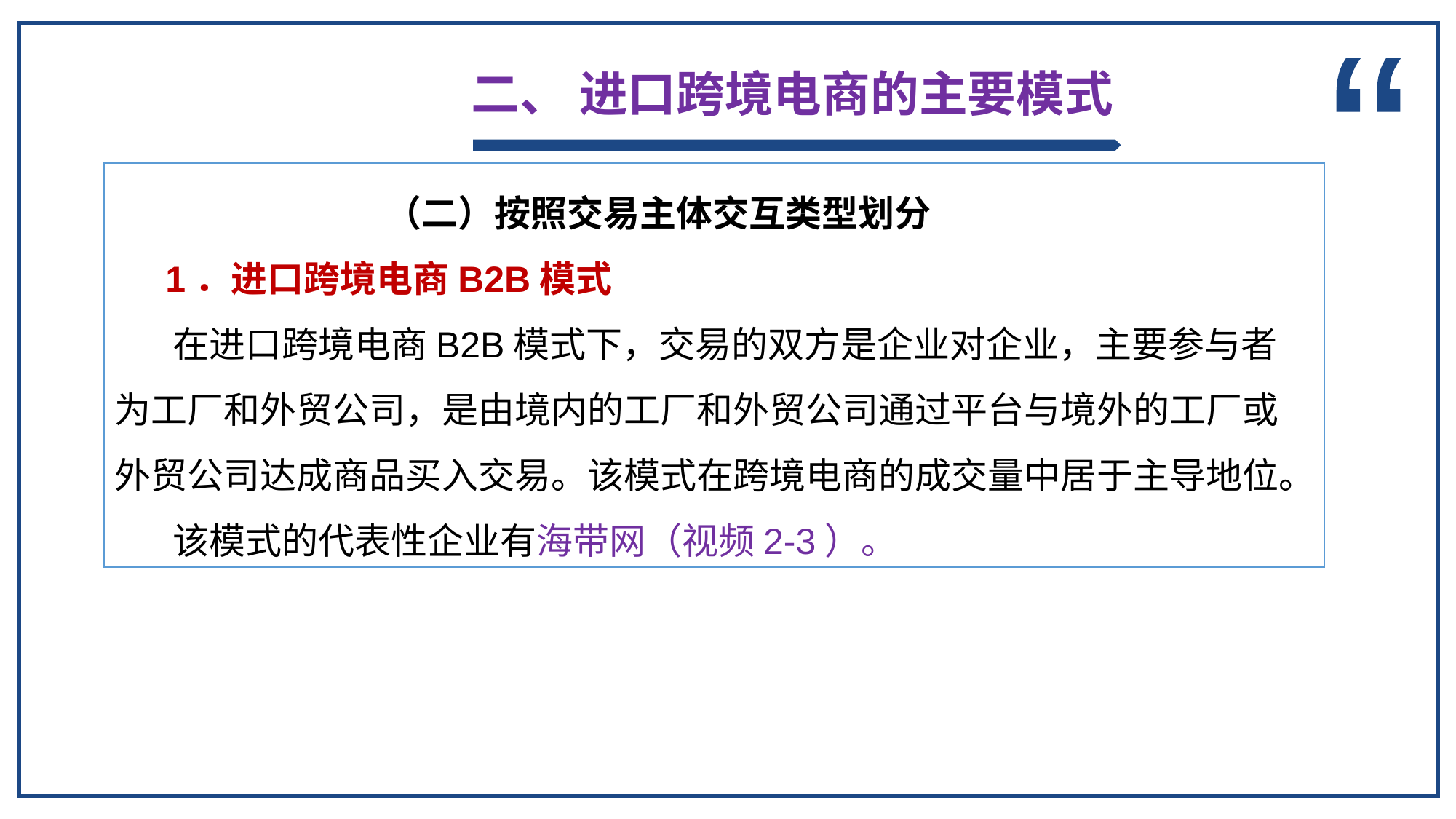

二、 进口跨境电商的主要模式

“
                                （二）按照交易主体交互类型划分
     1．进口跨境电商B2B模式
      在进口跨境电商B2B模式下，交易的双方是企业对企业，主要参与者为工厂和外贸公司，是由境内的工厂和外贸公司通过平台与境外的工厂或外贸公司达成商品买入交易。该模式在跨境电商的成交量中居于主导地位。
      该模式的代表性企业有海带网（视频2-3）。